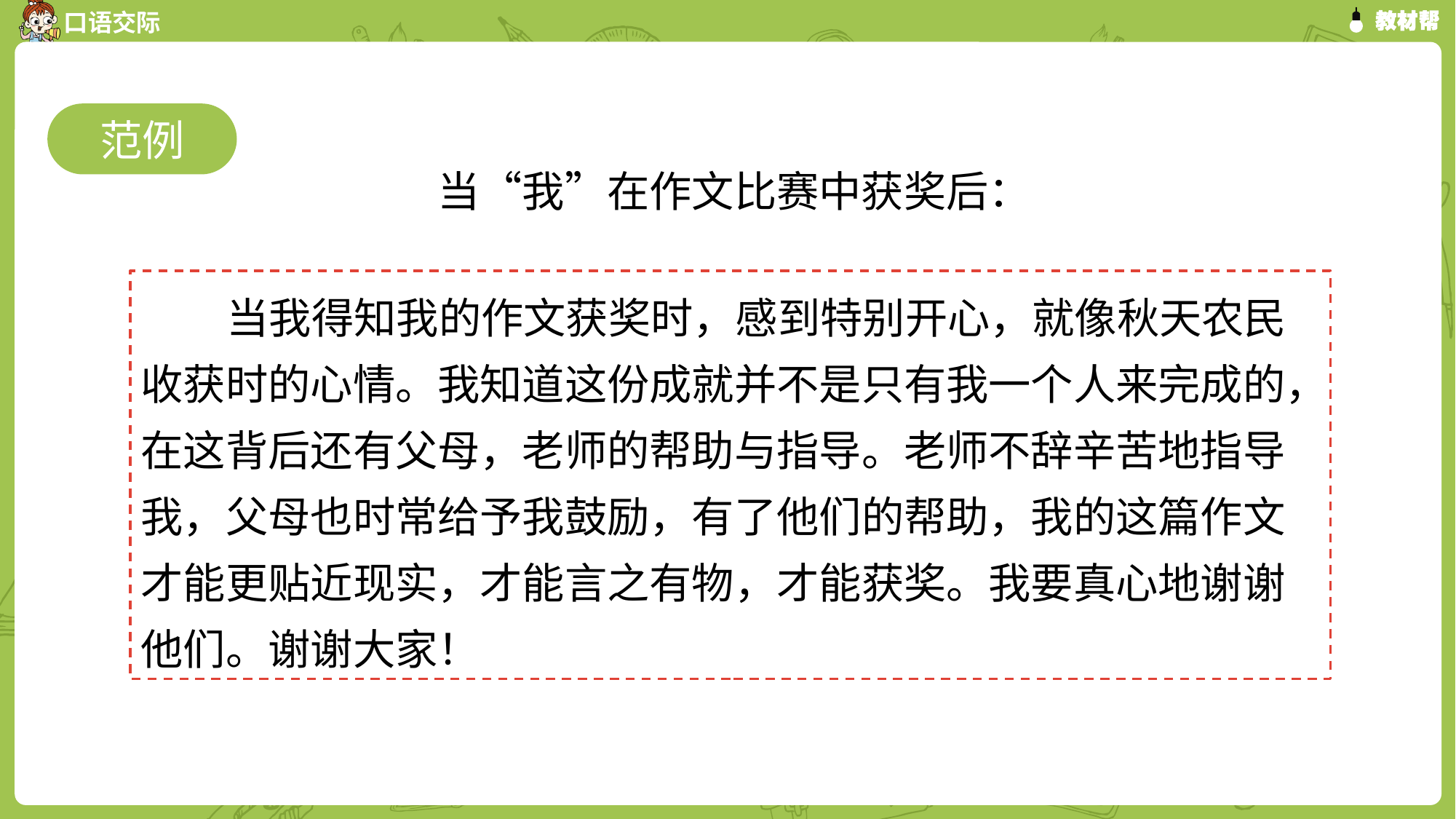

范例
当“我”在作文比赛中获奖后：
当我得知我的作文获奖时，感到特别开心，就像秋天农民收获时的心情。我知道这份成就并不是只有我一个人来完成的，在这背后还有父母，老师的帮助与指导。老师不辞辛苦地指导我，父母也时常给予我鼓励，有了他们的帮助，我的这篇作文才能更贴近现实，才能言之有物，才能获奖。我要真心地谢谢他们。谢谢大家！